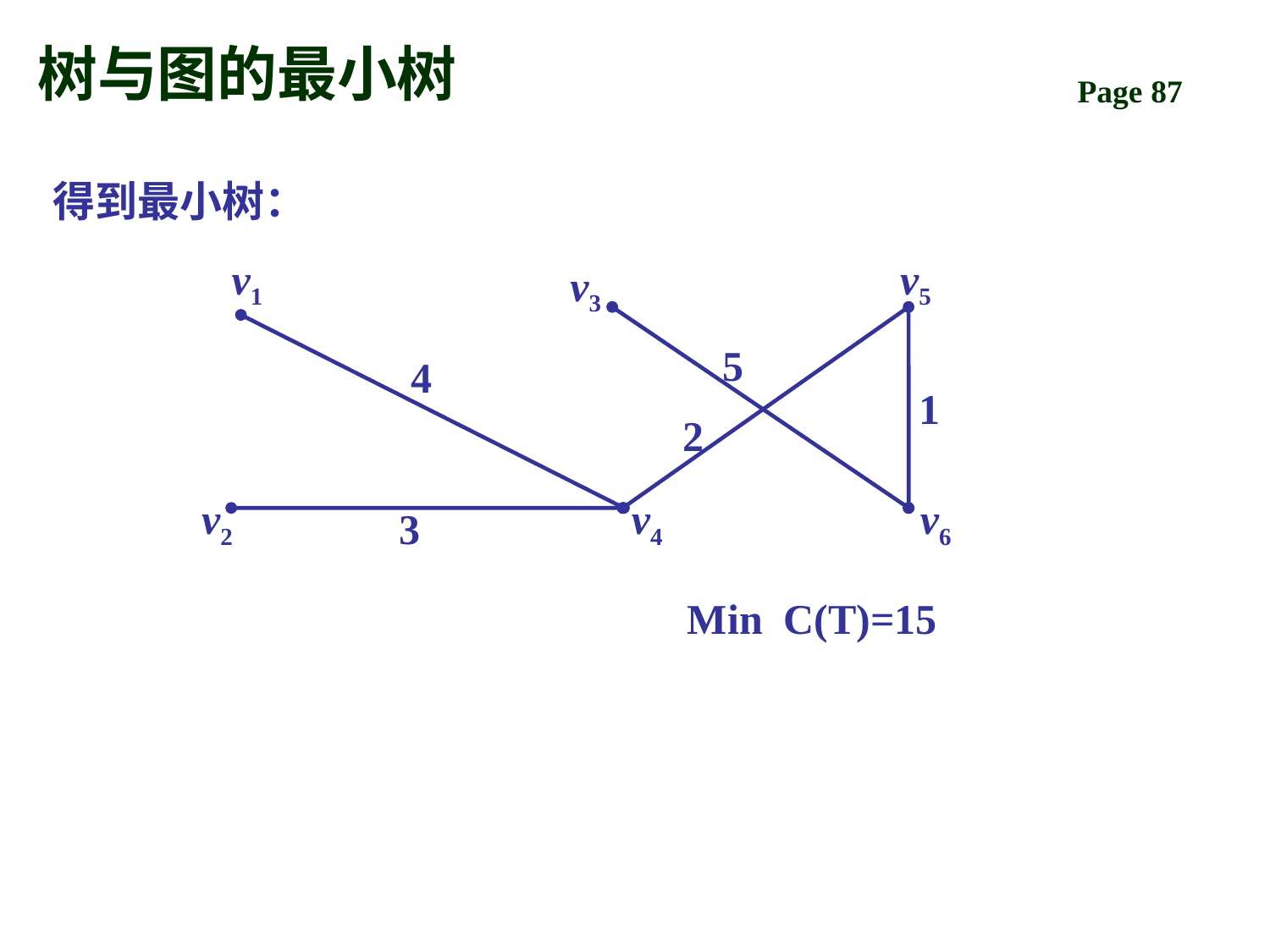

# 树与图的最小树
得到最小树：
v1
v5
v3

5
4
1
2
v2
v4
v6
3

Min  C(T)=15